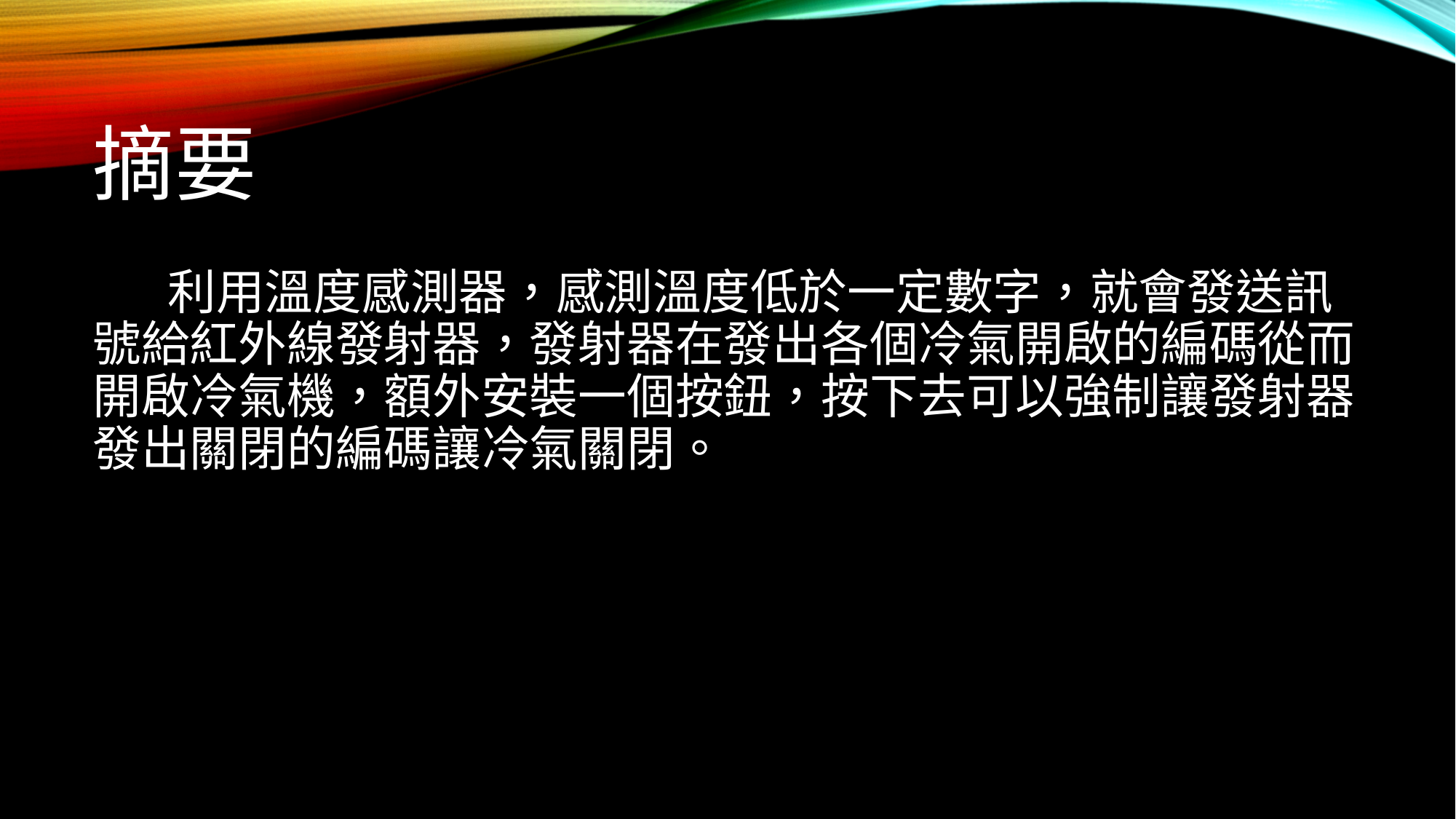

# 摘要
    利用溫度感測器，感測溫度低於一定數字，就會發送訊號給紅外線發射器，發射器在發出各個冷氣開啟的編碼從而開啟冷氣機，額外安裝一個按鈕，按下去可以強制讓發射器發出關閉的編碼讓冷氣關閉。